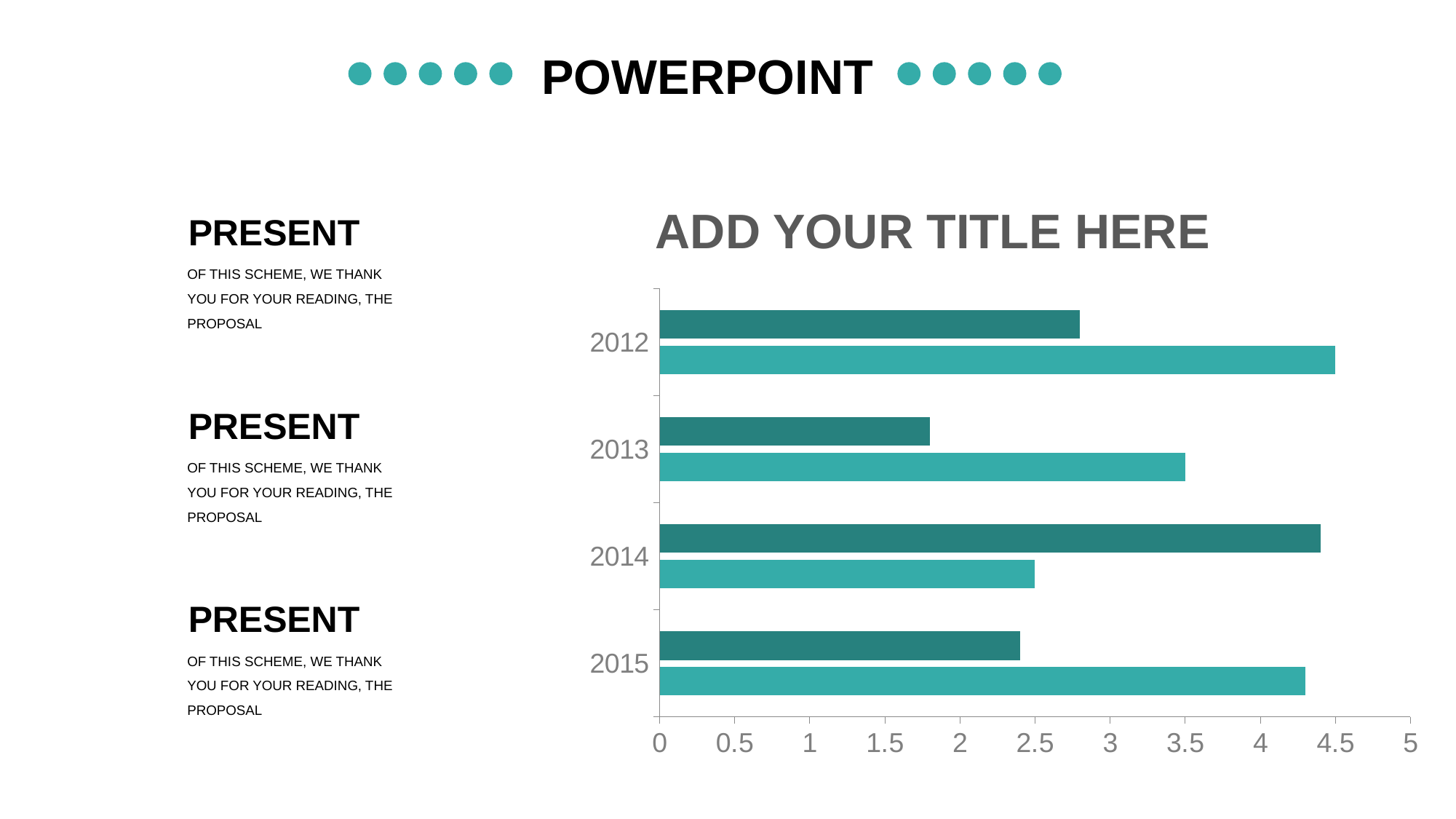

POWERPOINT

ADD YOUR TITLE HERE
PRESENT
OF THIS SCHEME, WE THANK YOU FOR YOUR READING, THE PROPOSAL

### Chart

| Category | 系列 1 | 系列 2 |
|---|---|---|
| 2015 | 4.3 | 2.4 |
| 2014 | 2.5 | 4.4 |
| 2013 | 3.5 | 1.8 |
| 2012 | 4.5 | 2.8 |
PRESENT
OF THIS SCHEME, WE THANK YOU FOR YOUR READING, THE PROPOSAL
PRESENT
OF THIS SCHEME, WE THANK YOU FOR YOUR READING, THE PROPOSAL